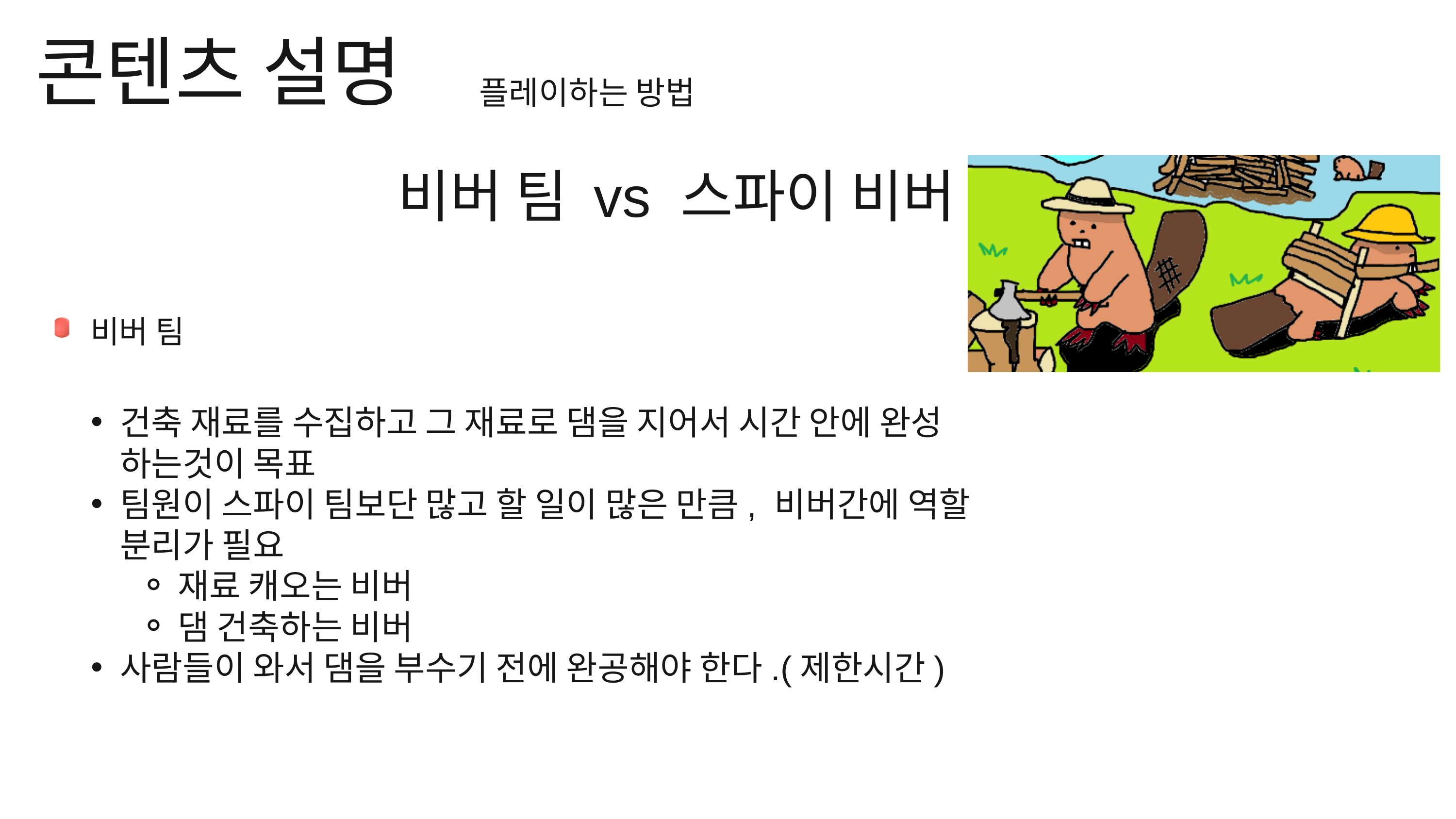

콘텐츠 설명
플레이하는 방법

비버 팀 vs 스파이 비버

비버 팀

건축 재료를 수집하고 그 재료로 댐을 지어서 시간 안에 완성 하는것이 목표
팀원이 스파이 팀보단 많고 할 일이 많은 만큼, 비버간에 역할 분리가 필요
재료 캐오는 비버
댐 건축하는 비버
사람들이 와서 댐을 부수기 전에 완공해야 한다.(제한시간)